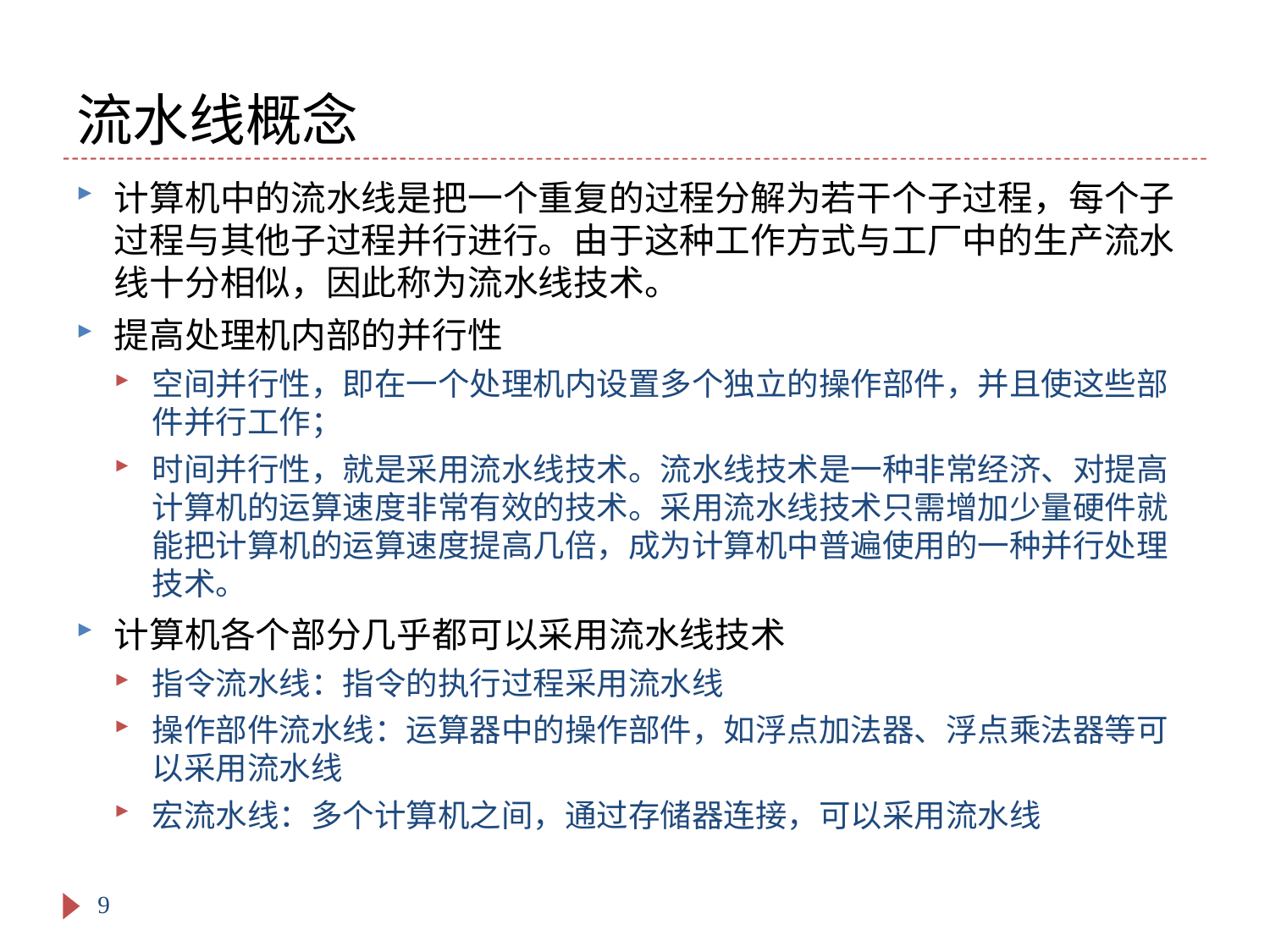

# 流水线概念
计算机中的流水线是把一个重复的过程分解为若干个子过程，每个子过程与其他子过程并行进行。由于这种工作方式与工厂中的生产流水线十分相似，因此称为流水线技术。
提高处理机内部的并行性
空间并行性，即在一个处理机内设置多个独立的操作部件，并且使这些部件并行工作；
时间并行性，就是采用流水线技术。流水线技术是一种非常经济、对提高计算机的运算速度非常有效的技术。采用流水线技术只需增加少量硬件就能把计算机的运算速度提高几倍，成为计算机中普遍使用的一种并行处理技术。
计算机各个部分几乎都可以采用流水线技术
指令流水线：指令的执行过程采用流水线
操作部件流水线：运算器中的操作部件，如浮点加法器、浮点乘法器等可以采用流水线
宏流水线：多个计算机之间，通过存储器连接，可以采用流水线

9